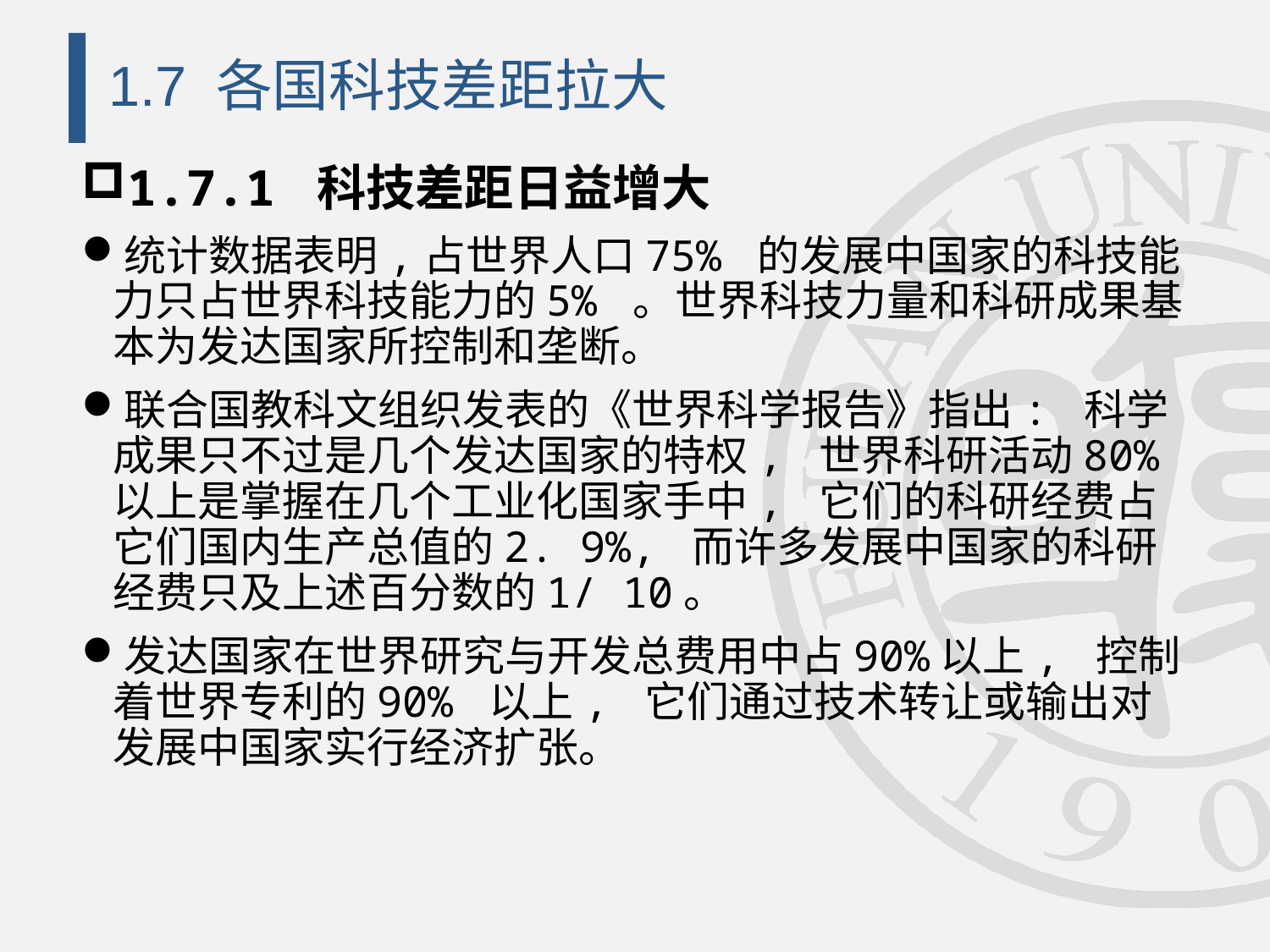

# 1.7 各国科技差距拉大
1.7.1 科技差距日益增大
统计数据表明,占世界人口75% 的发展中国家的科技能力只占世界科技能力的5% 。世界科技力量和科研成果基本为发达国家所控制和垄断。
联合国教科文组织发表的《世界科学报告》指出: 科学成果只不过是几个发达国家的特权, 世界科研活动80% 以上是掌握在几个工业化国家手中, 它们的科研经费占它们国内生产总值的2. 9%, 而许多发展中国家的科研经费只及上述百分数的1/ 10。
发达国家在世界研究与开发总费用中占90%以上, 控制着世界专利的90% 以上, 它们通过技术转让或输出对发展中国家实行经济扩张。